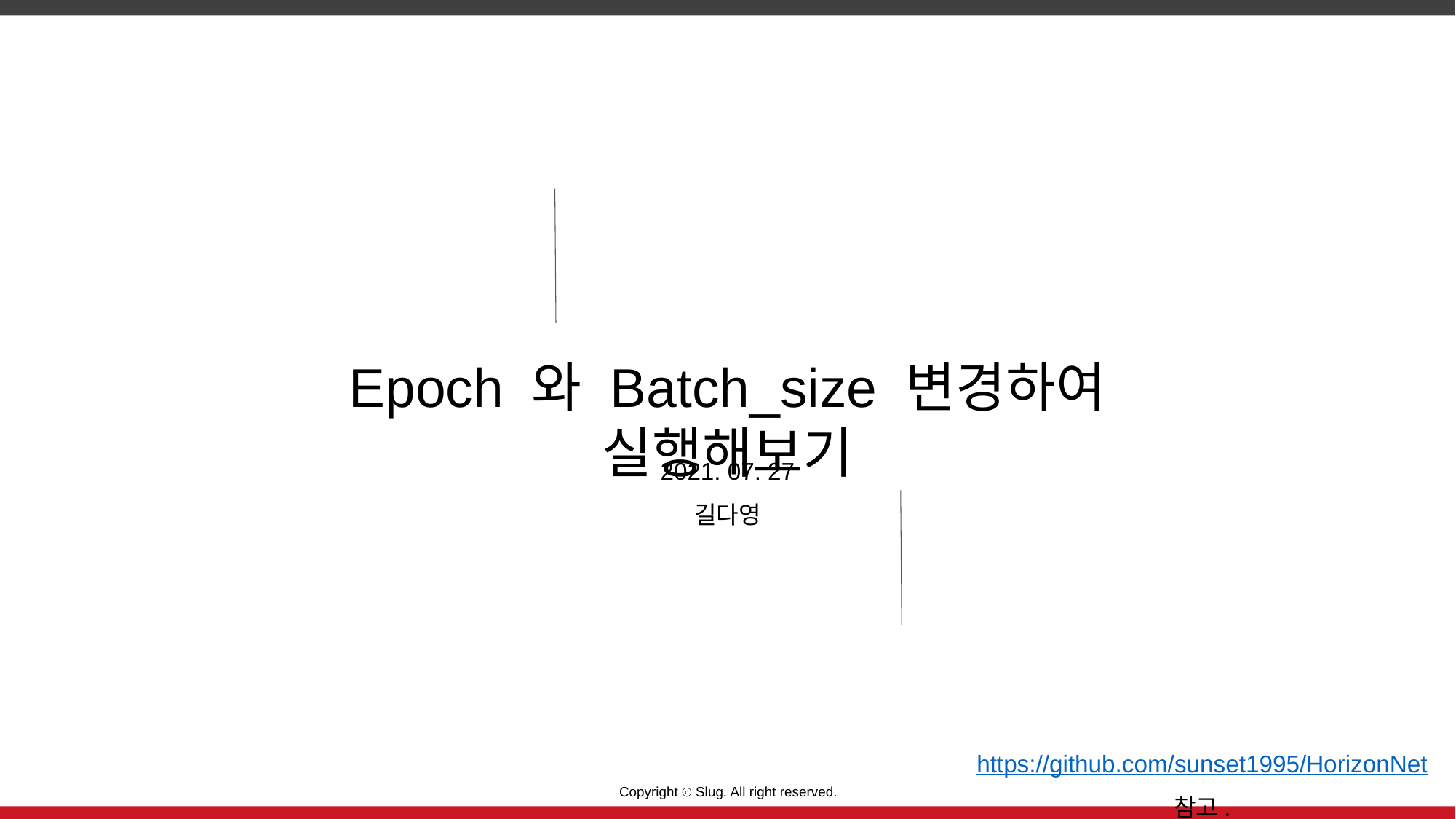

Epoch 와 Batch_size 변경하여 실행해보기
2021. 07. 27
길다영
https://github.com/sunset1995/HorizonNet 참고.